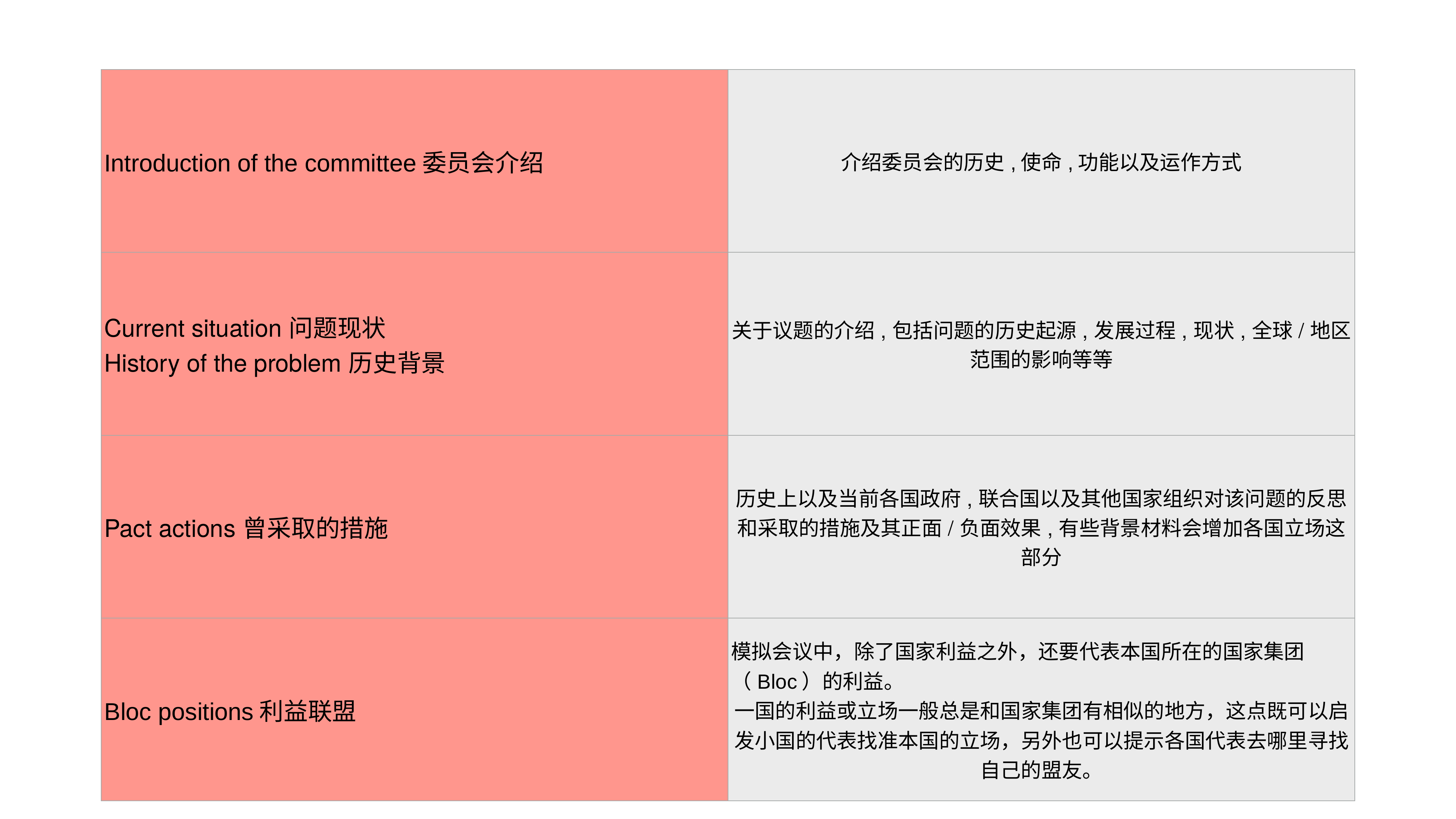

| Introduction of the committee委员会介绍 | 介绍委员会的历史,使命,功能以及运作方式 |
| --- | --- |
| Current situation问题现状 History of the problem历史背景 | 关于议题的介绍,包括问题的历史起源,发展过程,现状,全球/地区范围的影响等等 |
| Pact actions曾采取的措施 | 历史上以及当前各国政府,联合国以及其他国家组织对该问题的反思和采取的措施及其正面/负面效果,有些背景材料会增加各国立场这部分 |
| Bloc positions利益联盟 | 模拟会议中，除了国家利益之外，还要代表本国所在的国家集团（Bloc）的利益。 一国的利益或立场一般总是和国家集团有相似的地方，这点既可以启发小国的代表找准本国的立场，另外也可以提示各国代表去哪里寻找自己的盟友。 |